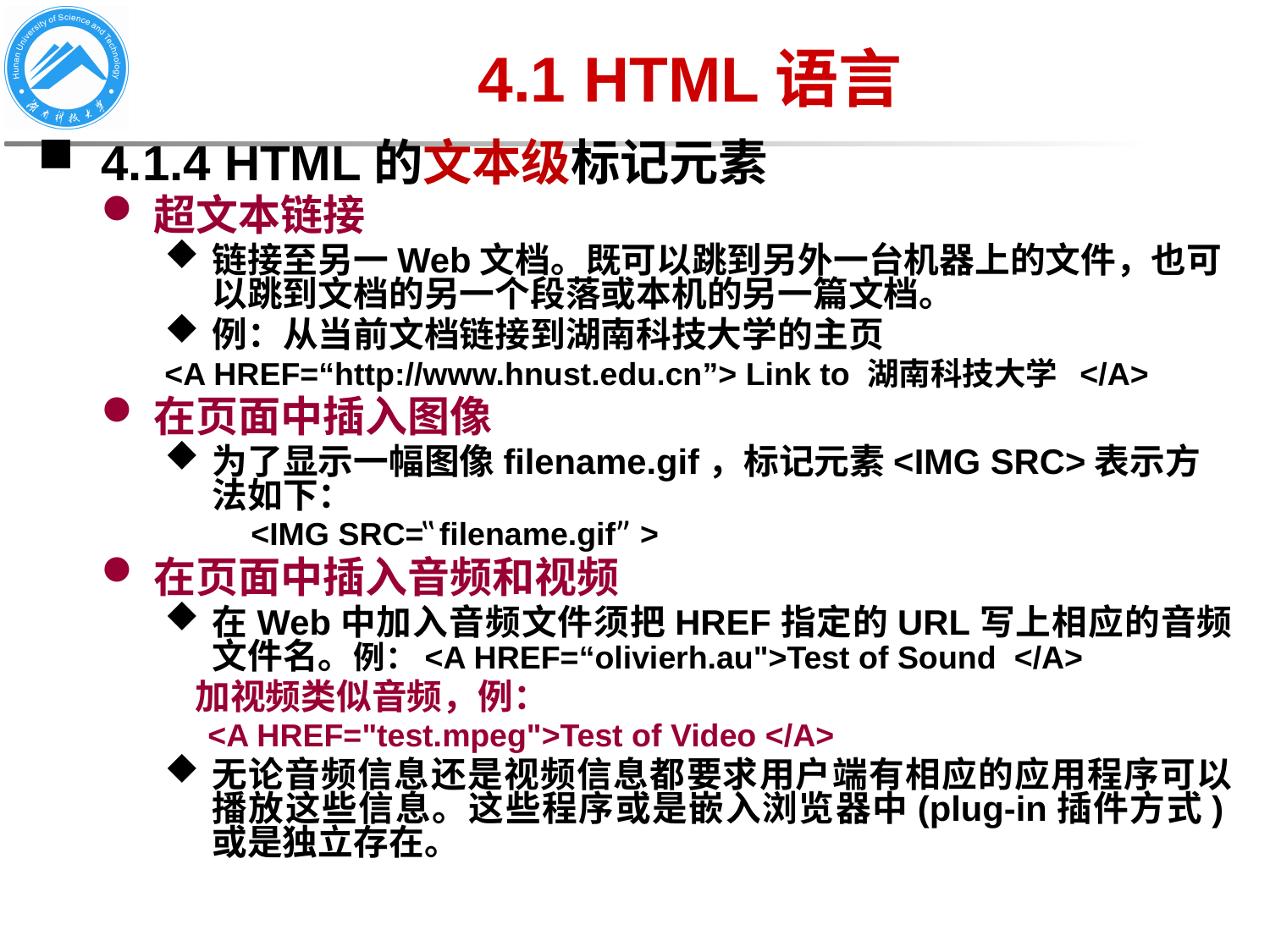

# 4.1 HTML语言
4.1.4 HTML的文本级标记元素
超文本链接
链接至另一Web文档。既可以跳到另外一台机器上的文件，也可以跳到文档的另一个段落或本机的另一篇文档。
例：从当前文档链接到湖南科技大学的主页
<A HREF=“http://www.hnust.edu.cn”> Link to 湖南科技大学  </A>
在页面中插入图像
为了显示一幅图像filename.gif，标记元素<IMG SRC>表示方法如下：
           <IMG SRC=“filename.gif” >
在页面中插入音频和视频
在Web中加入音频文件须把HREF指定的URL写上相应的音频文件名。例：<A HREF=“olivierh.au">Test of Sound  </A>
            加视频类似音频，例：
            <A HREF="test.mpeg">Test of Video </A>
无论音频信息还是视频信息都要求用户端有相应的应用程序可以播放这些信息。这些程序或是嵌入浏览器中(plug-in插件方式)或是独立存在。